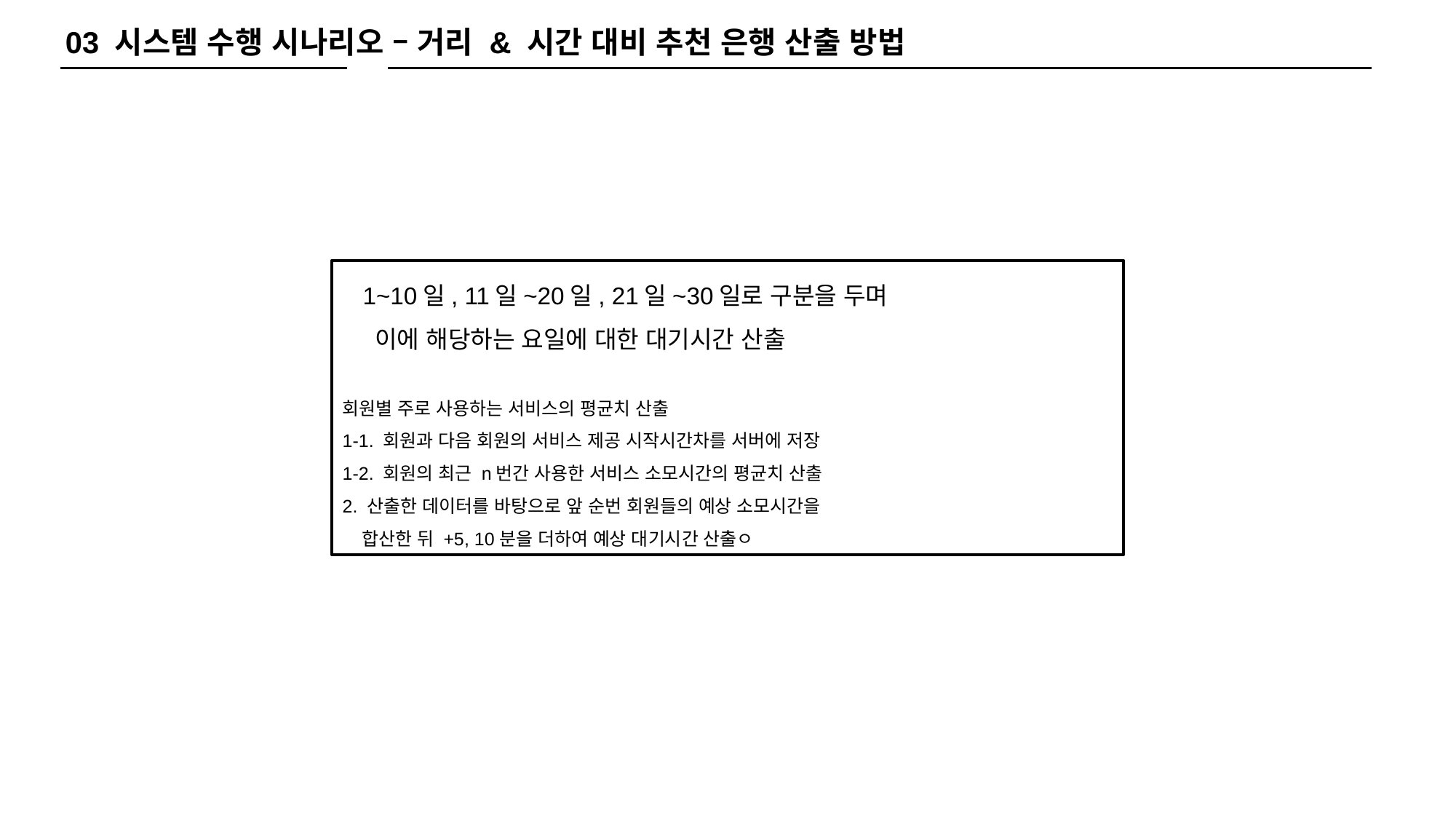

03 시스템 수행 시나리오 – 거리 & 시간 대비 추천 은행 산출 방법
   1~10일, 11일~20일, 21일~30일로 구분을 두며
    이에 해당하는 요일에 대한 대기시간 산출

회원별 주로 사용하는 서비스의 평균치 산출
1-1. 회원과 다음 회원의 서비스 제공 시작시간차를 서버에 저장
1-2. 회원의 최근 n번간 사용한 서비스 소모시간의 평균치 산출
2. 산출한 데이터를 바탕으로 앞 순번 회원들의 예상 소모시간을
   합산한 뒤 +5, 10분을 더하여 예상 대기시간 산출ㅇ